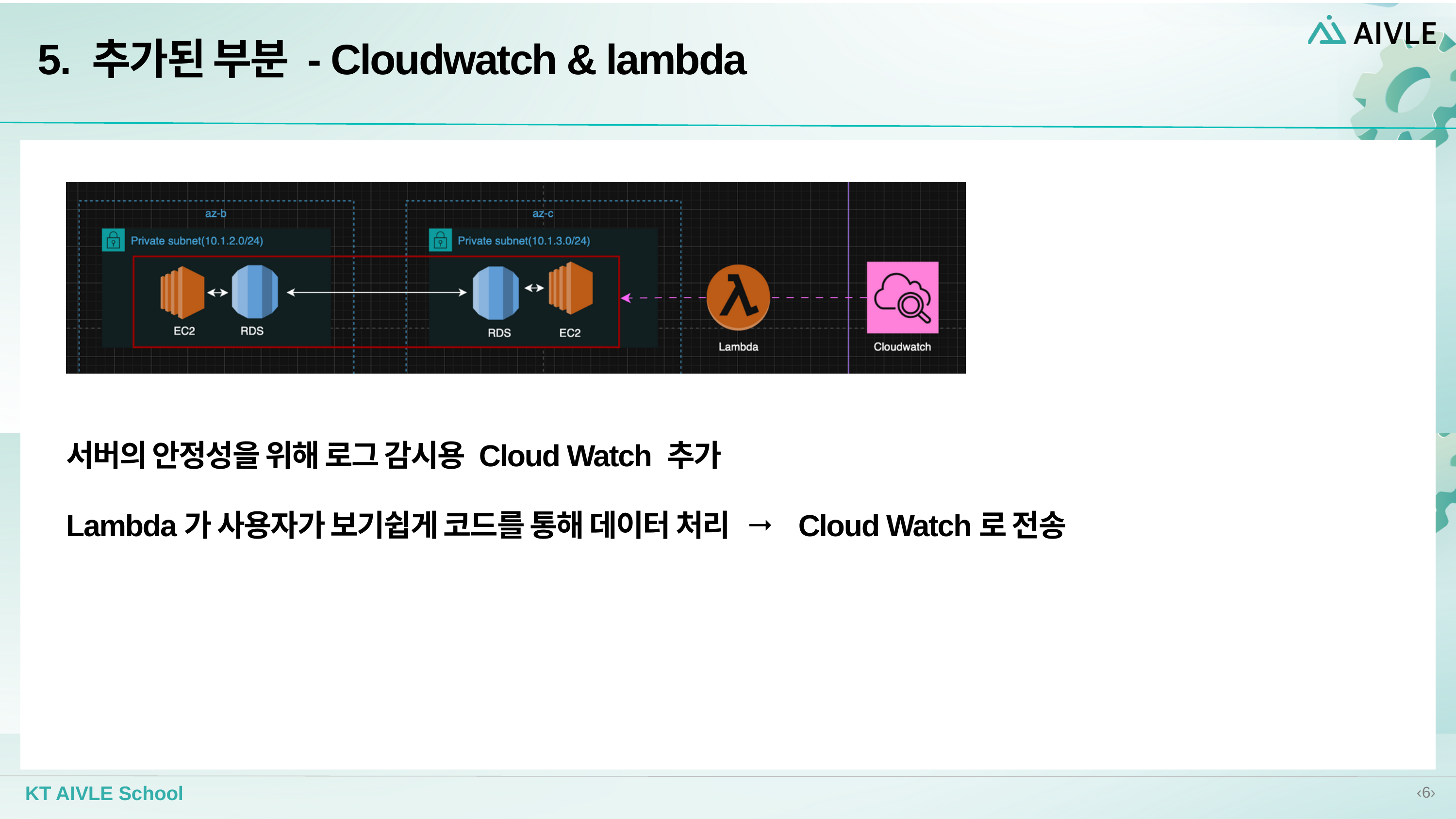

5. 추가된 부분 - Cloudwatch & lambda

서버의 안정성을 위해 로그 감시용 Cloud Watch 추가
Lambda가 사용자가 보기쉽게 코드를 통해 데이터 처리   ⭢   Cloud Watch로 전송

‹6›

KT AIVLE School